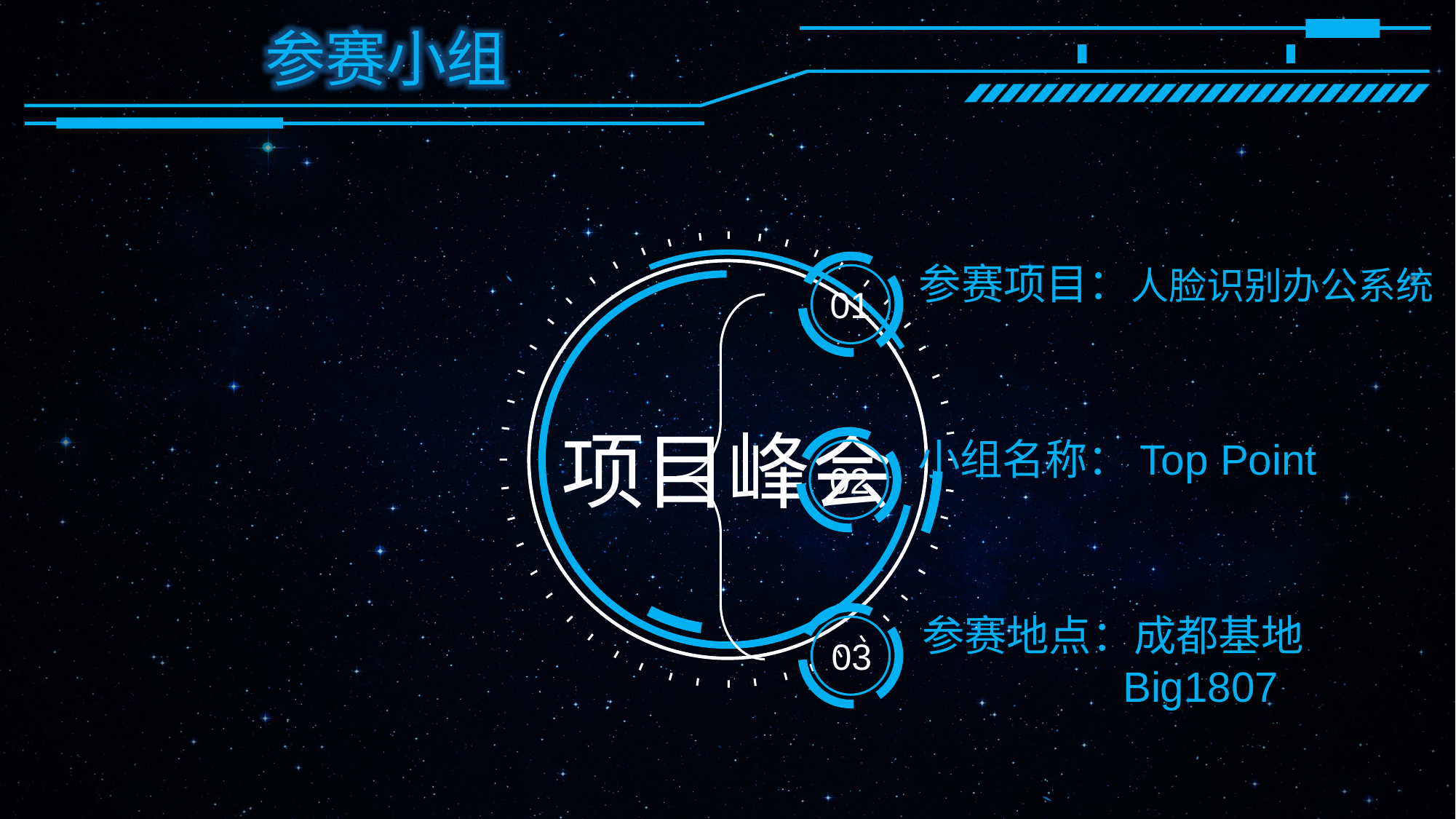

参赛小组

参赛项目：人脸识别办公系统

01

项目峰会

小组名称：Top Point

02

参赛地点：成都基地
                 Big1807

03